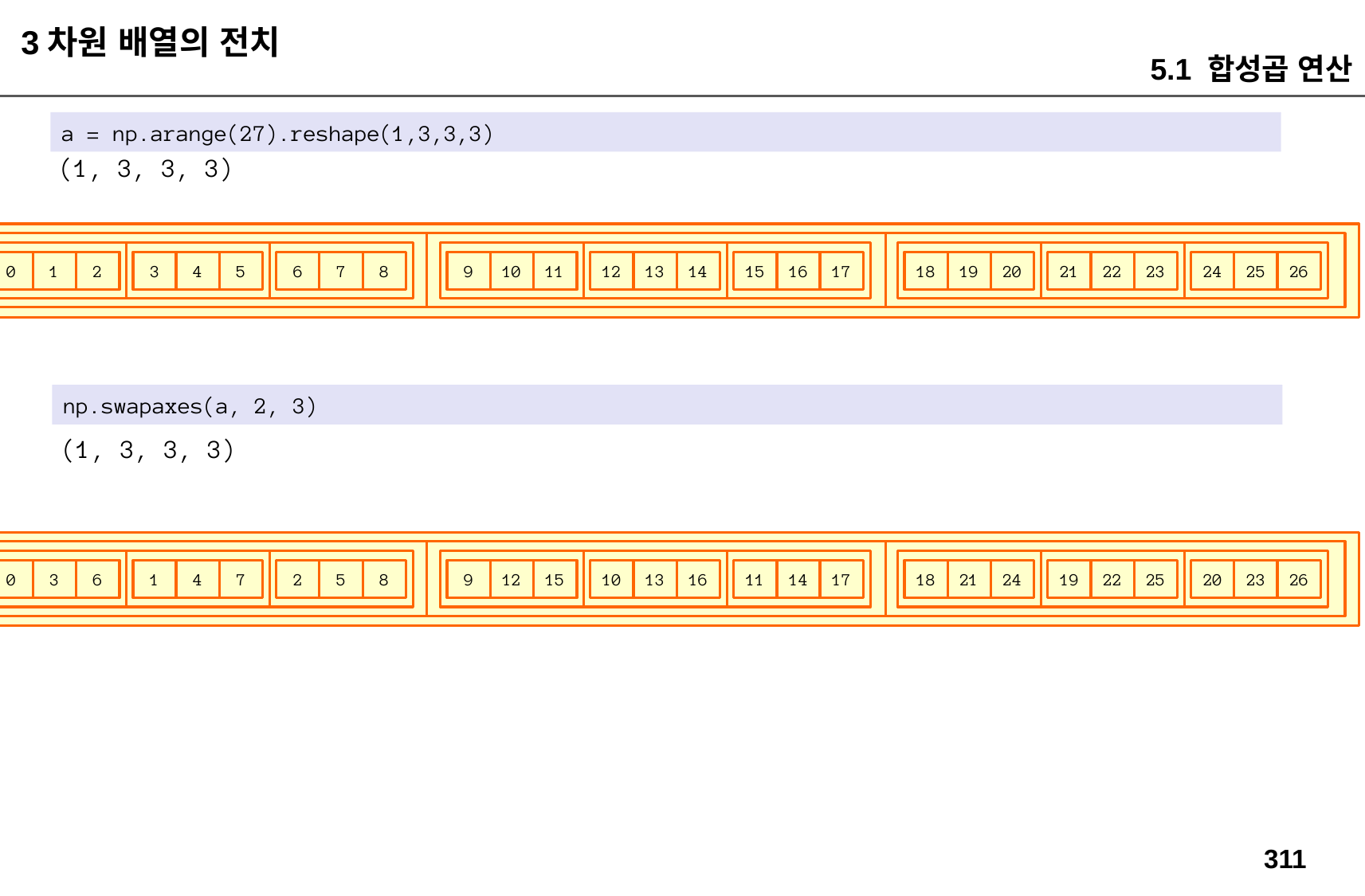

3차원 배열의 전치
5.1 합성곱 연산
a = np.arange(27).reshape(1,3,3,3)
(1, 3, 3, 3)

26
23
25
17
20
22
24
14
16
19
21
8
11
13
15
18
5
7
10
12
2
4
6
9
1
3
0
np.swapaxes(a, 2, 3)
(1, 3, 3, 3)

26
25
23
17
24
22
20
16
14
21
19
8
15
13
11
18
7
5
12
10
6
4
2
9
3
1
0